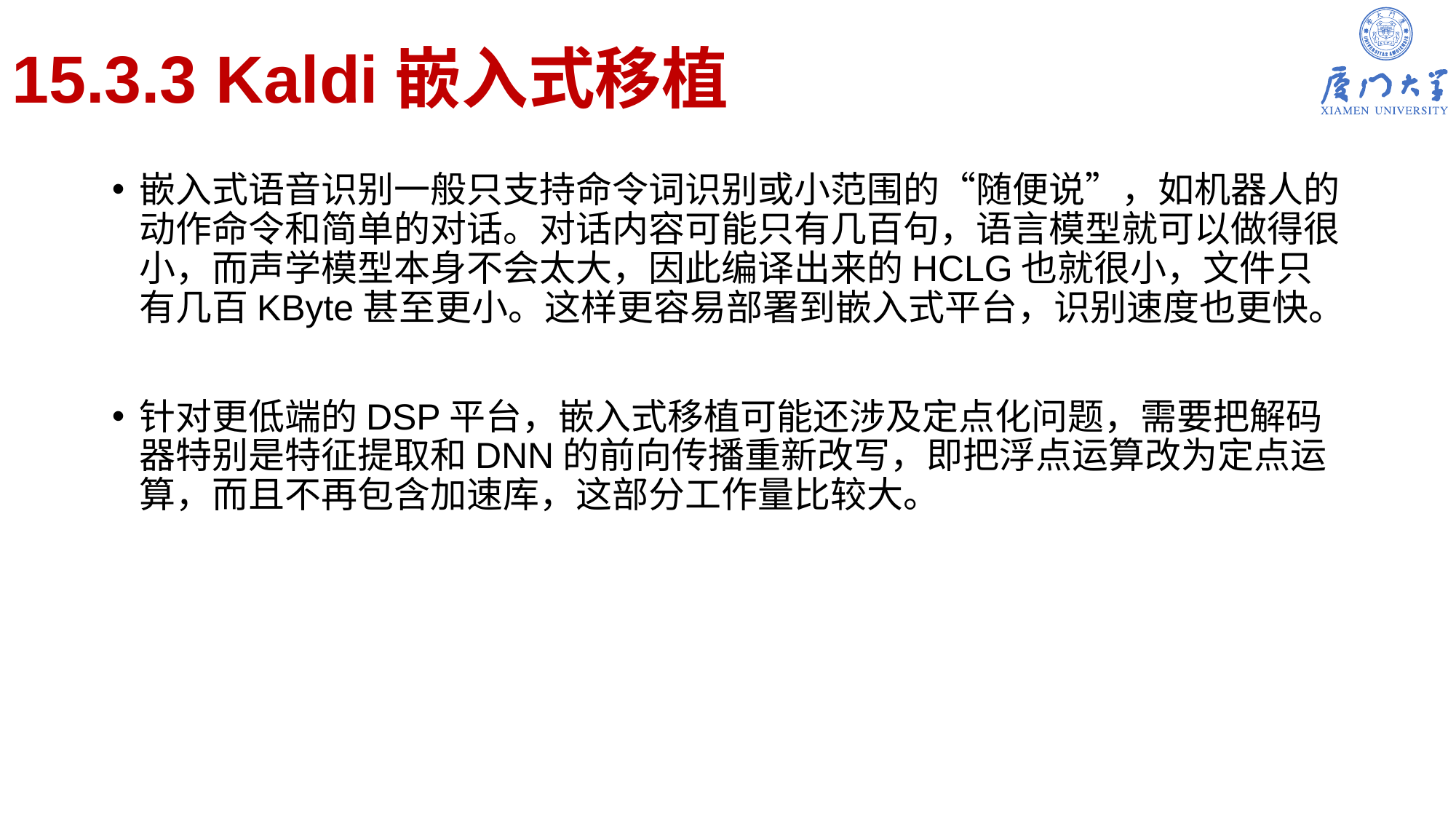

# 15.3.3 Kaldi嵌入式移植
嵌入式语音识别一般只支持命令词识别或小范围的“随便说”，如机器人的动作命令和简单的对话。对话内容可能只有几百句，语言模型就可以做得很小，而声学模型本身不会太大，因此编译出来的HCLG也就很小，文件只有几百KByte甚至更小。这样更容易部署到嵌入式平台，识别速度也更快。

针对更低端的DSP平台，嵌入式移植可能还涉及定点化问题，需要把解码器特别是特征提取和DNN的前向传播重新改写，即把浮点运算改为定点运算，而且不再包含加速库，这部分工作量比较大。